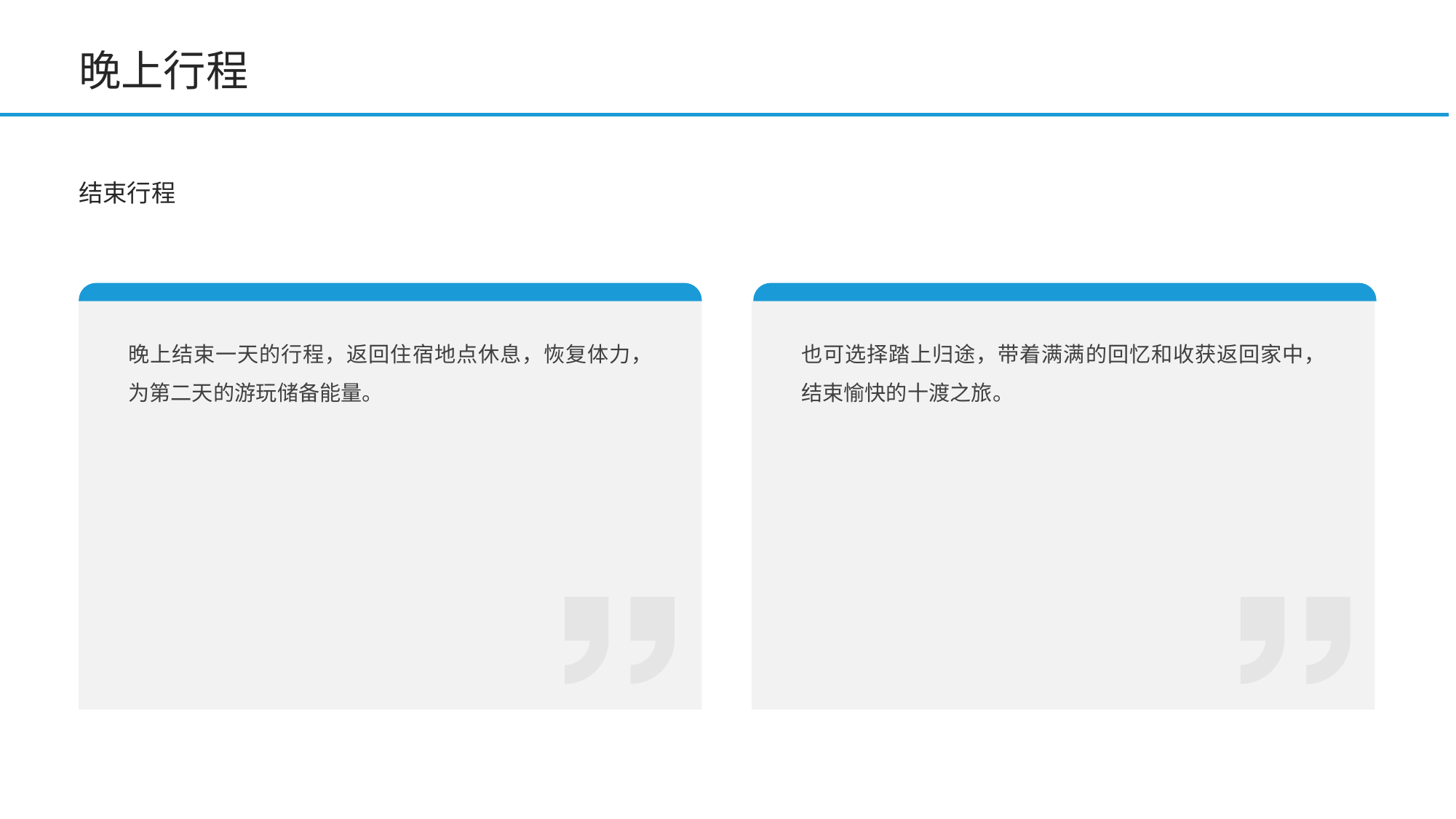

晚上行程
结束行程

晚上结束一天的行程，返回住宿地点休息，恢复体力，为第二天的游玩储备能量。
也可选择踏上归途，带着满满的回忆和收获返回家中，结束愉快的十渡之旅。